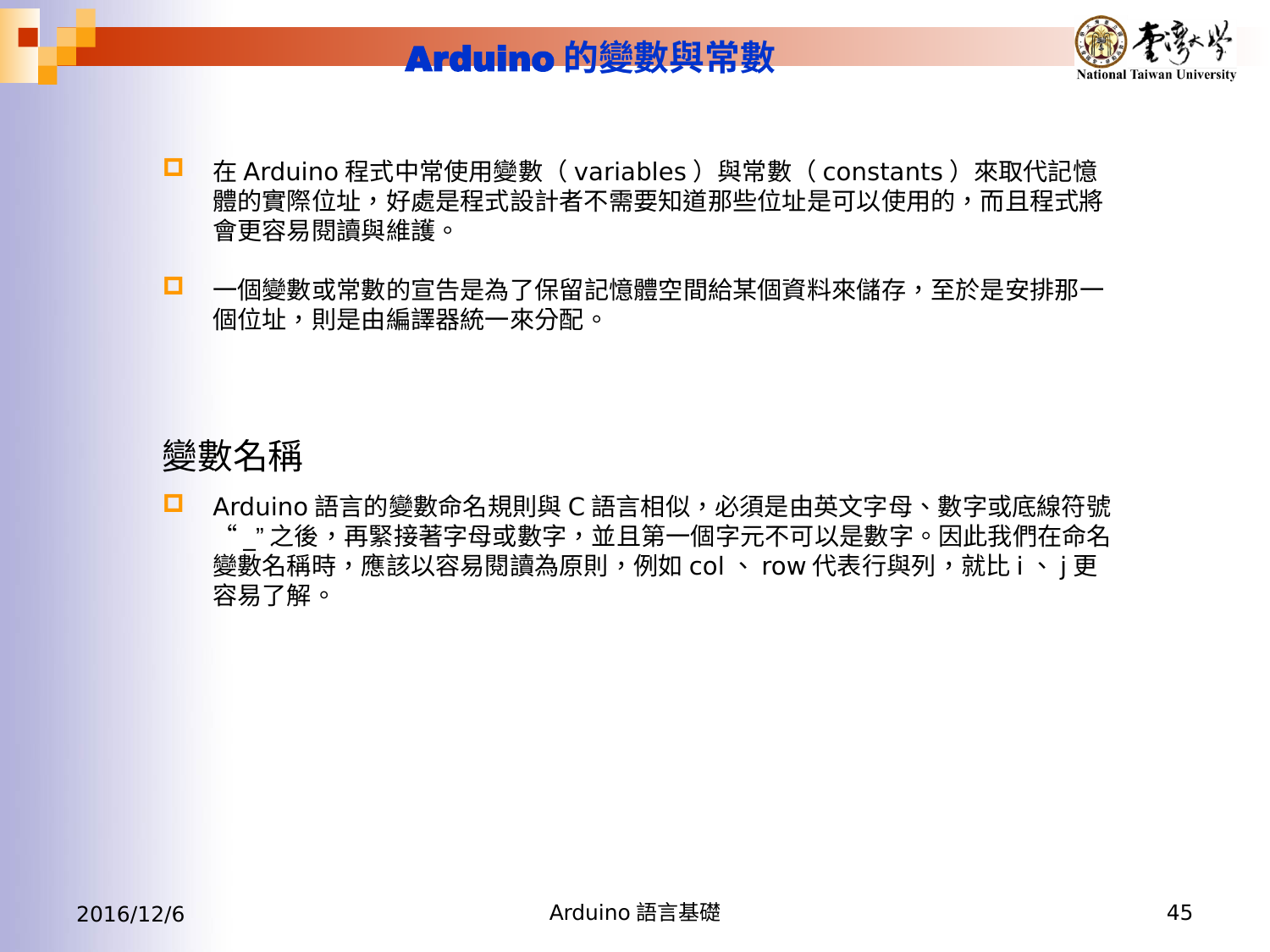

Arduino的變數與常數
在Arduino程式中常使用變數（variables）與常數（constants）來取代記憶體的實際位址，好處是程式設計者不需要知道那些位址是可以使用的，而且程式將會更容易閱讀與維護。

一個變數或常數的宣告是為了保留記憶體空間給某個資料來儲存，至於是安排那一個位址，則是由編譯器統一來分配。
變數名稱
Arduino語言的變數命名規則與C語言相似，必須是由英文字母、數字或底線符號“_”之後，再緊接著字母或數字，並且第一個字元不可以是數字。因此我們在命名變數名稱時，應該以容易閱讀為原則，例如col、row代表行與列，就比i、j更容易了解。
2016/12/6
Arduino語言基礎
45